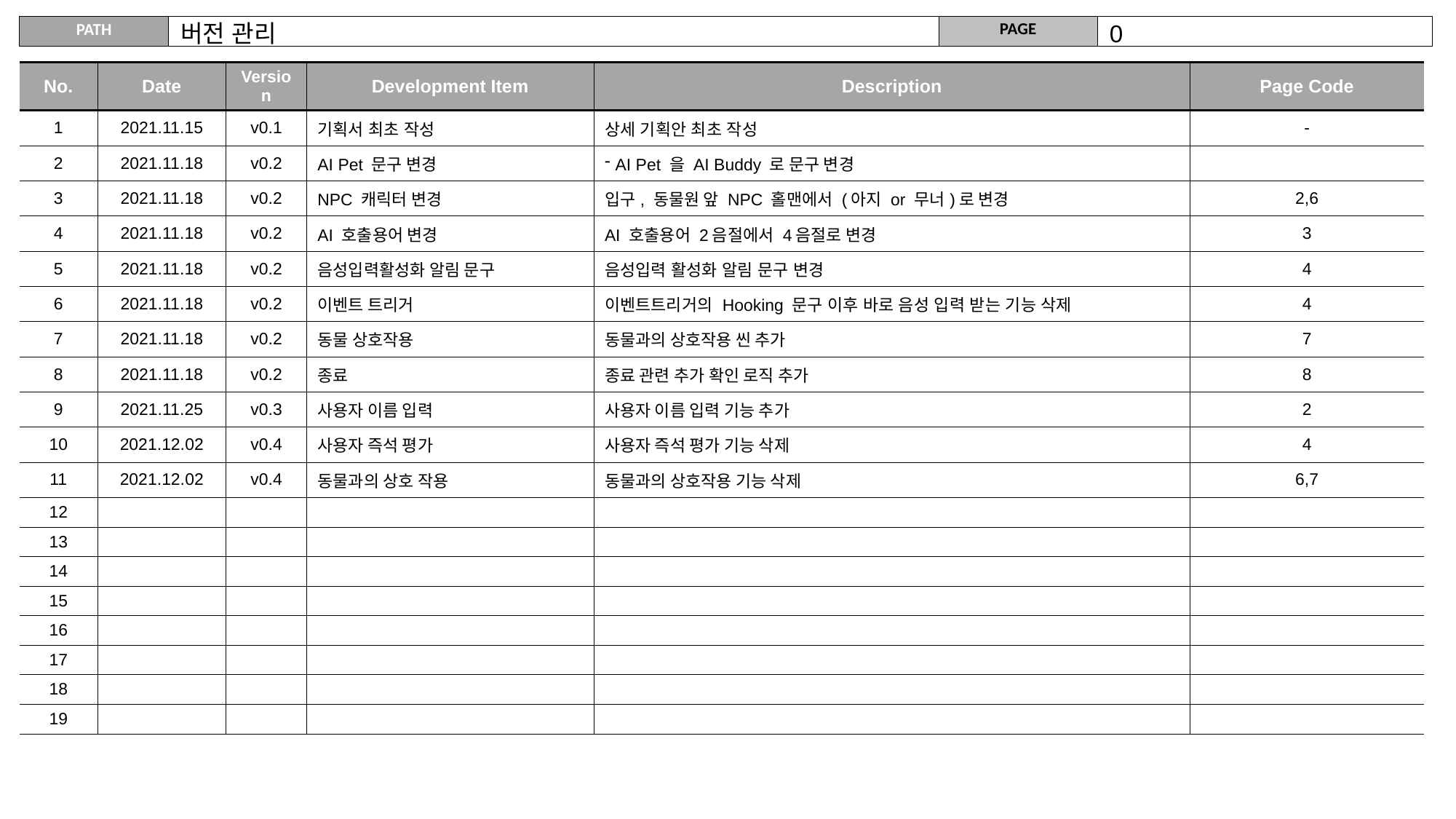

버전 관리
0
| No. | Date | Version | Development Item | Description | Page Code |
| --- | --- | --- | --- | --- | --- |
| 1 | 2021.11.15 | v0.1 | 기획서 최초 작성 | 상세 기획안 최초 작성 | - |
| 2 | 2021.11.18 | v0.2 | AI Pet 문구 변경 | AI Pet 을 AI Buddy 로 문구 변경 |  |
| 3 | 2021.11.18 | v0.2 | NPC 캐릭터 변경 | 입구, 동물원 앞 NPC 홀맨에서 (아지 or 무너)로 변경 | 2,6 |
| 4 | 2021.11.18 | v0.2 | AI 호출용어 변경 | AI 호출용어 2음절에서 4음절로 변경 | 3 |
| 5 | 2021.11.18 | v0.2 | 음성입력활성화 알림 문구 | 음성입력 활성화 알림 문구 변경 | 4 |
| 6 | 2021.11.18 | v0.2 | 이벤트 트리거 | 이벤트트리거의 Hooking 문구 이후 바로 음성 입력 받는 기능 삭제 | 4 |
| 7 | 2021.11.18 | v0.2 | 동물 상호작용 | 동물과의 상호작용 씬 추가 | 7 |
| 8 | 2021.11.18 | v0.2 | 종료 | 종료 관련 추가 확인 로직 추가 | 8 |
| 9 | 2021.11.25 | v0.3 | 사용자 이름 입력 | 사용자 이름 입력 기능 추가 | 2 |
| 10 | 2021.12.02 | v0.4 | 사용자 즉석 평가 | 사용자 즉석 평가 기능 삭제 | 4 |
| 11 | 2021.12.02 | v0.4 | 동물과의 상호 작용 | 동물과의 상호작용 기능 삭제 | 6,7 |
| 12 |  |  |  |  |  |
| 13 |  |  |  |  |  |
| 14 |  |  |  |  |  |
| 15 |  |  |  |  |  |
| 16 |  |  |  |  |  |
| 17 |  |  |  |  |  |
| 18 |  |  |  |  |  |
| 19 |  |  |  |  |  |